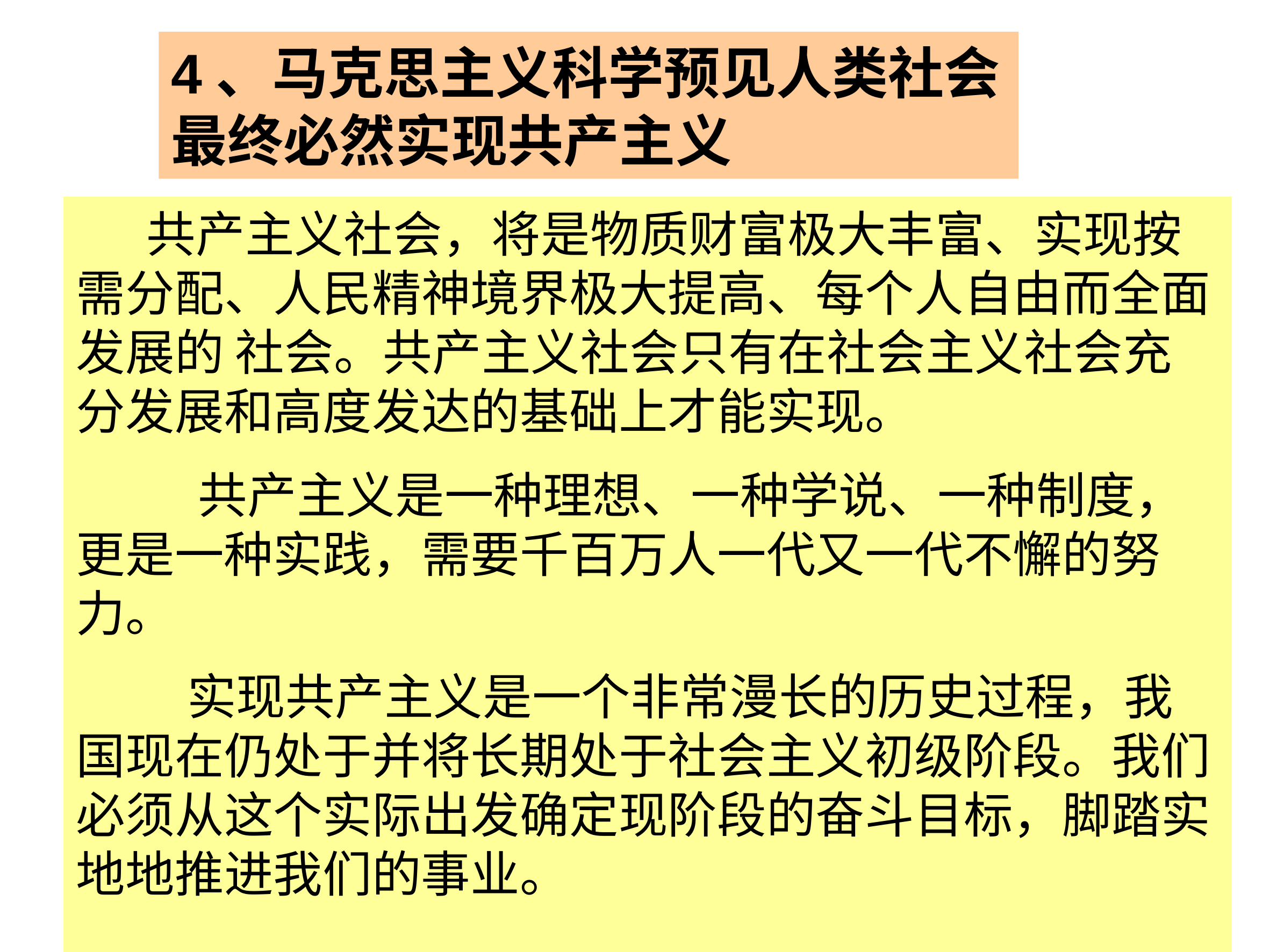

4、马克思主义科学预见人类社会最终必然实现共产主义
         共产主义社会，将是物质财富极大丰富、实现按需分配、人民精神境界极大提高、每个人自由而全面发展的 社会。共产主义社会只有在社会主义社会充分发展和高度发达的基础上才能实现。
          共产主义是一种理想、一种学说、一种制度，更是一种实践，需要千百万人一代又一代不懈的努力。
         实现共产主义是一个非常漫长的历史过程，我国现在仍处于并将长期处于社会主义初级阶段。我们必须从这个实际出发确定现阶段的奋斗目标，脚踏实地地推进我们的事业。